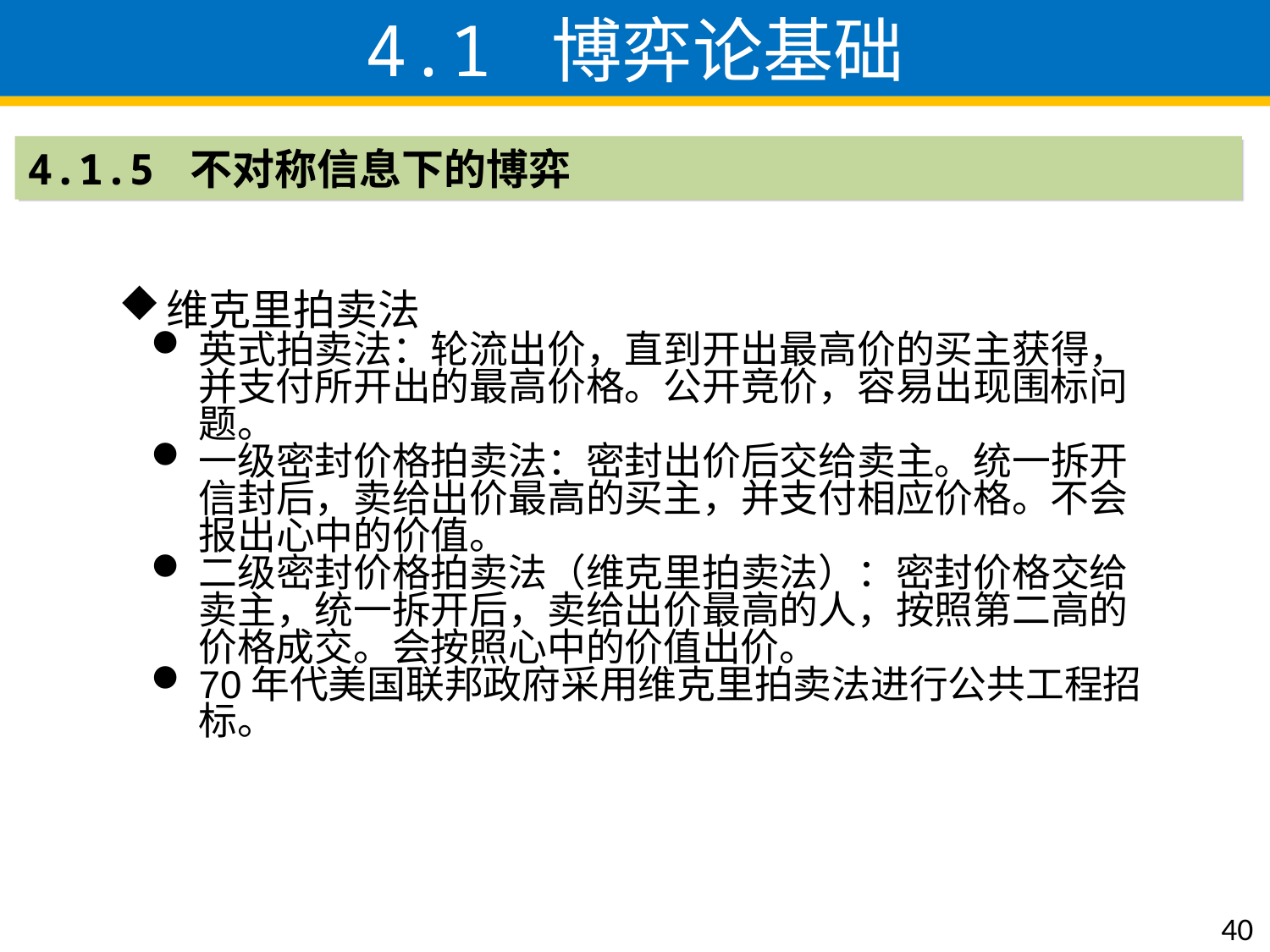

4.1 博弈论基础
4.1.5 不对称信息下的博弈

维克里拍卖法
英式拍卖法：轮流出价，直到开出最高价的买主获得，并支付所开出的最高价格。公开竞价，容易出现围标问题。
一级密封价格拍卖法：密封出价后交给卖主。统一拆开信封后，卖给出价最高的买主，并支付相应价格。不会报出心中的价值。
二级密封价格拍卖法（维克里拍卖法）：密封价格交给卖主，统一拆开后，卖给出价最高的人，按照第二高的价格成交。会按照心中的价值出价。
70年代美国联邦政府采用维克里拍卖法进行公共工程招标。
40